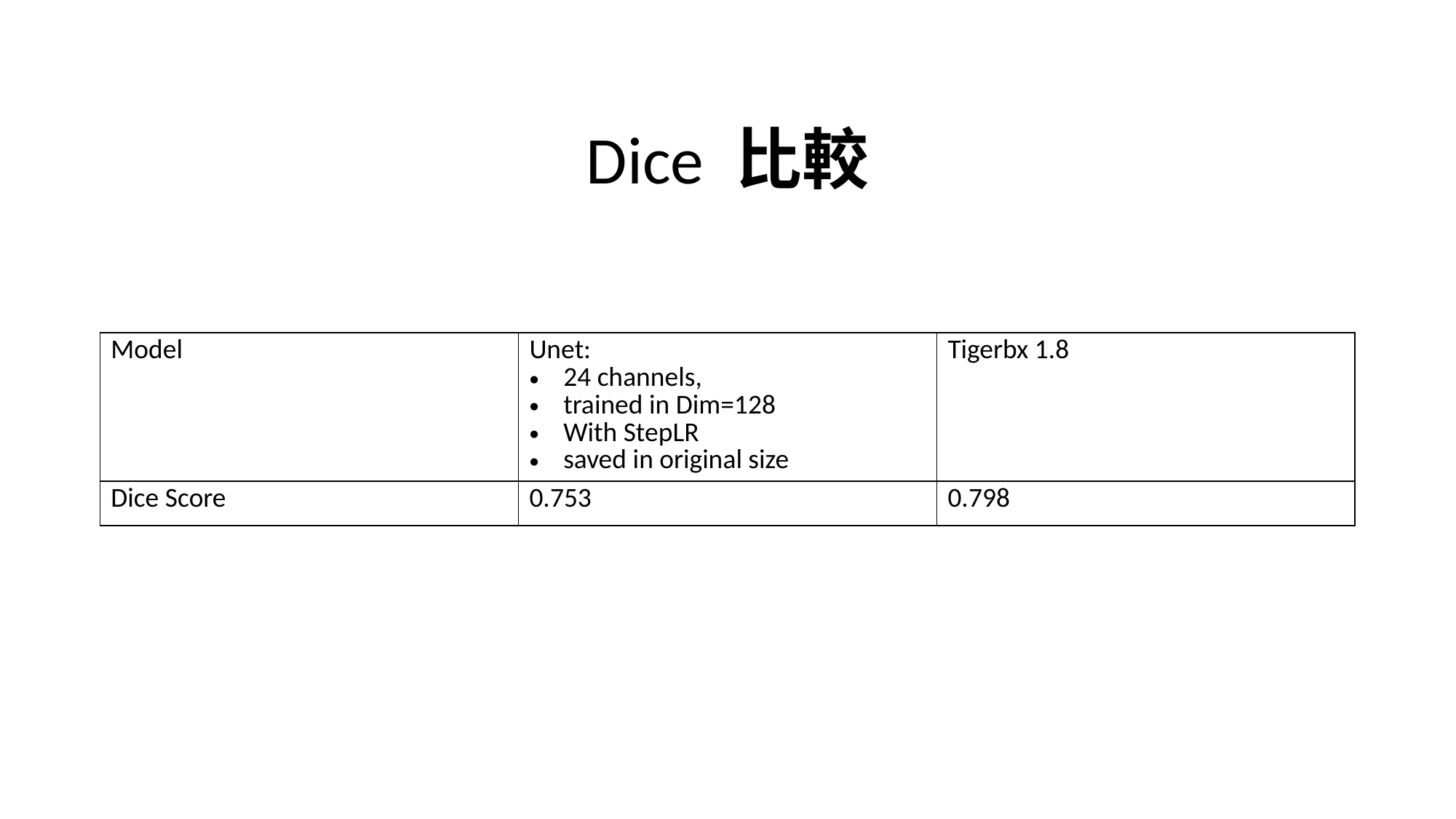

# Dice 比較
| Model | Unet: 24 channels, trained in Dim=128 With StepLR saved in original size | Tigerbx 1.8 |
| --- | --- | --- |
| Dice Score | 0.753 | 0.798 |